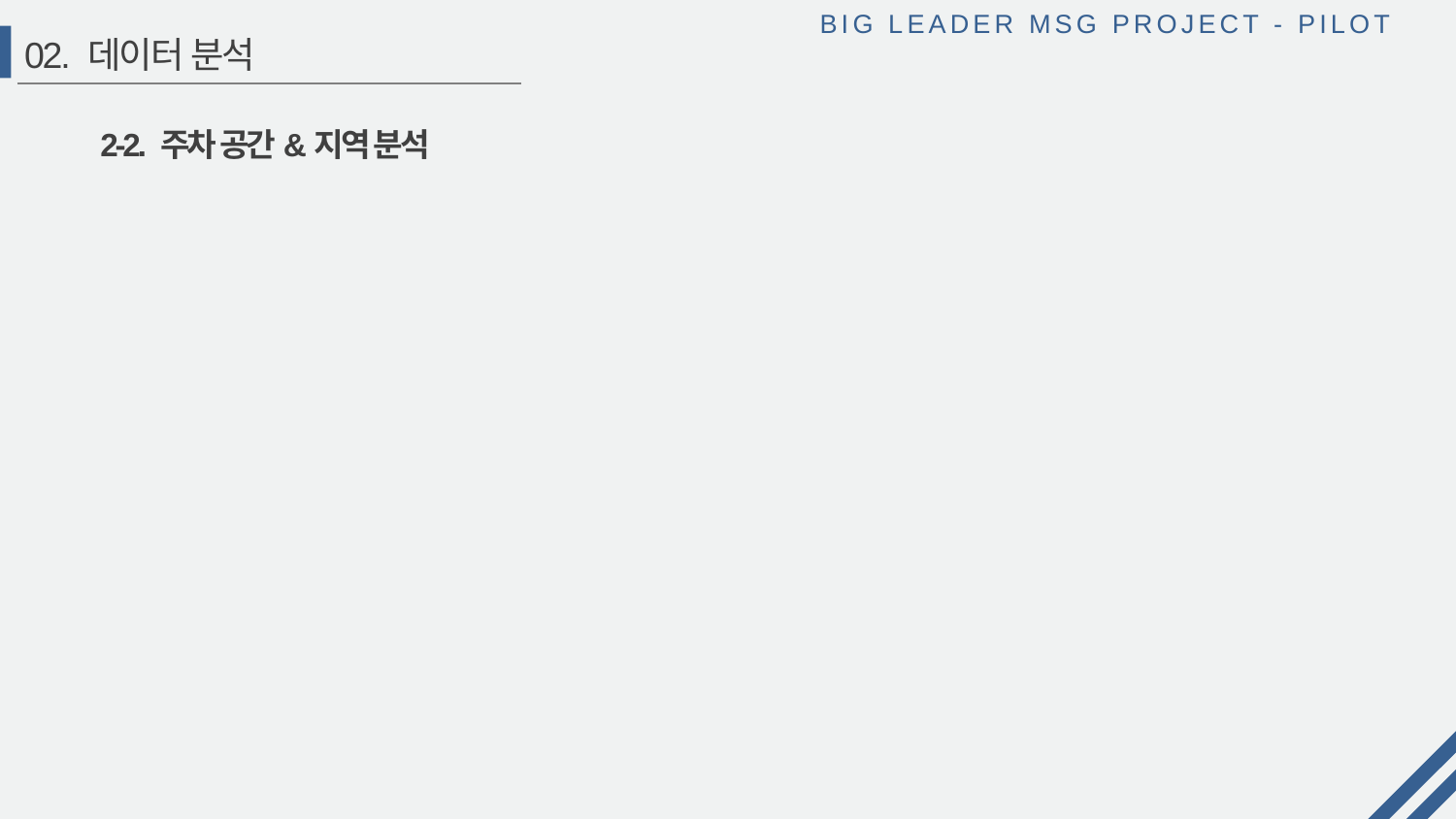

# 02. 데이터 분석
2-2. 주차 공간&지역 분석